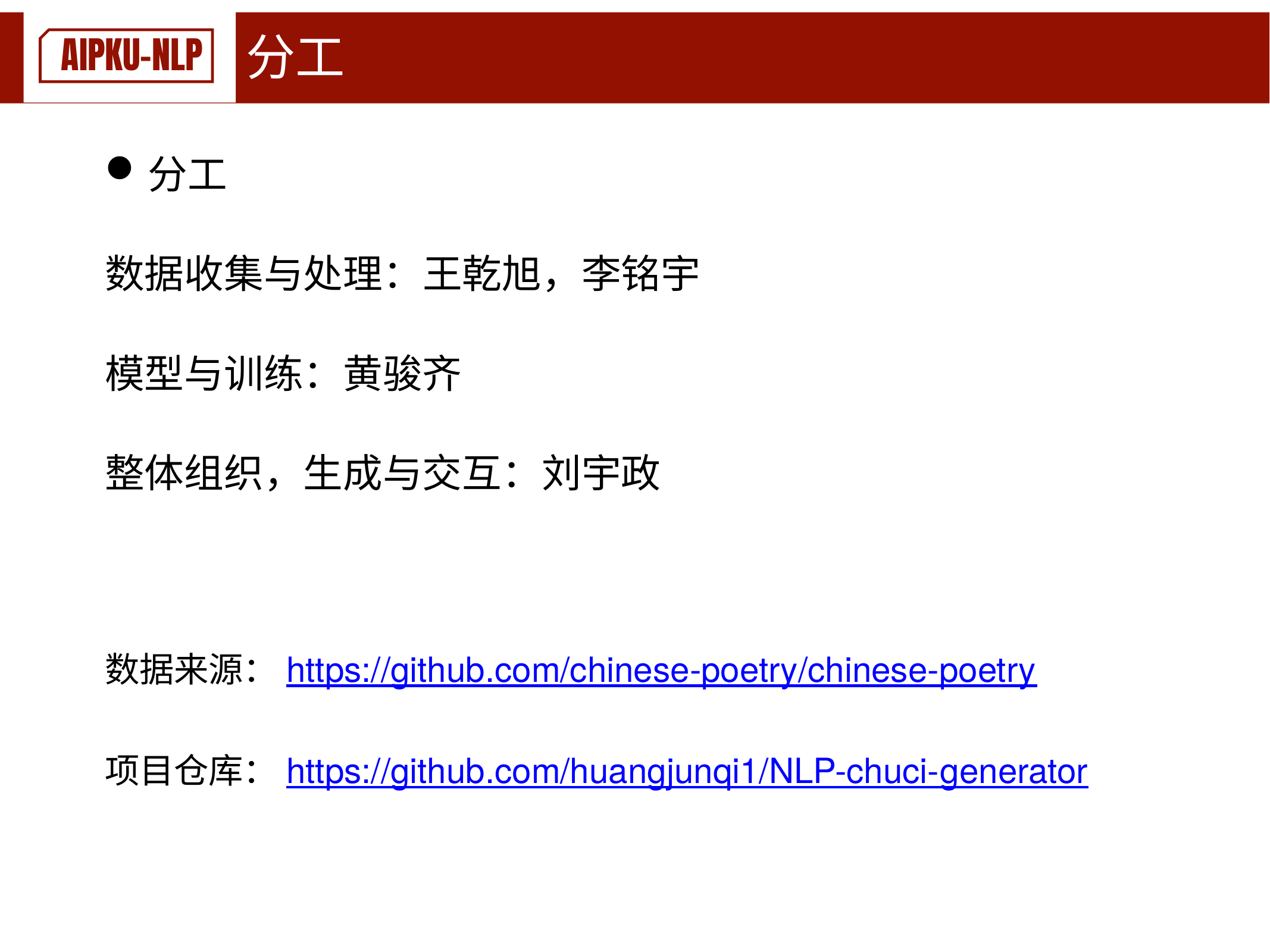

# 分工

分工
数据收集与处理：王乾旭，李铭宇
模型与训练：黄骏齐
整体组织，生成与交互：刘宇政

数据来源：https://github.com/chinese-poetry/chinese-poetry
项目仓库：https://github.com/huangjunqi1/NLP-chuci-generator